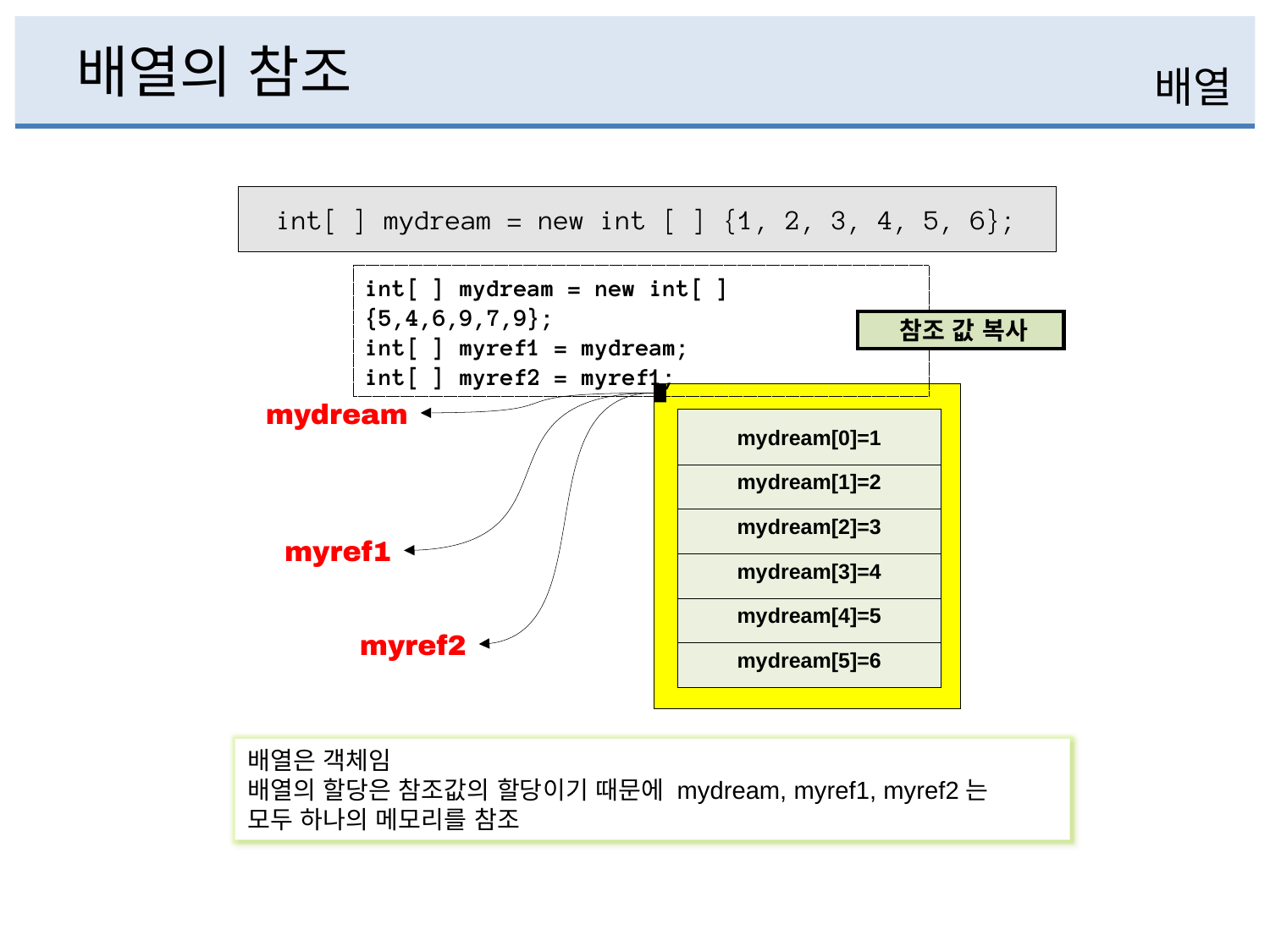

# 배열의 참조
배열
int[ ] mydream = new int [ ] {1, 2, 3, 4, 5, 6};
int[ ] mydream = new int[ ]{5,4,6,9,7,9};
int[ ] myref1 = mydream;
int[ ] myref2 = myref1;
참조 값 복사

mydream
mydream[0]=1
mydream[1]=2
mydream[2]=3
myref1
mydream[3]=4
mydream[4]=5
myref2
mydream[5]=6
배열은 객체임
배열의 할당은 참조값의 할당이기 때문에 mydream, myref1, myref2는
모두 하나의 메모리를 참조